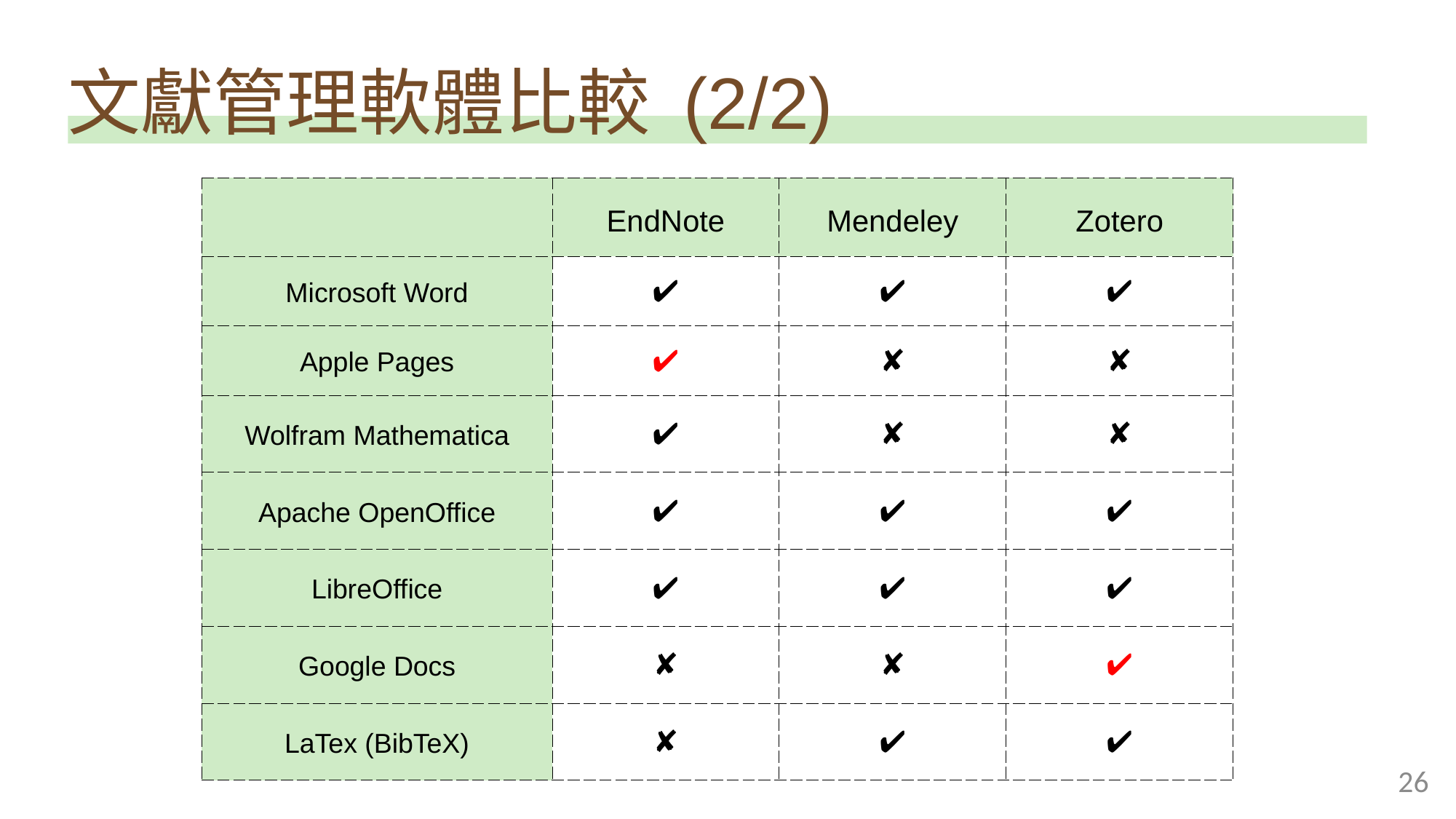

文獻管理軟體比較 (2/2)

|  | EndNote | Mendeley | Zotero |
| --- | --- | --- | --- |
| Microsoft Word | ✔ | ✔ | ✔ |
| Apple Pages | ✔ | ✘ | ✘ |
| Wolfram Mathematica | ✔ | ✘ | ✘ |
| Apache OpenOffice | ✔ | ✔ | ✔ |
| LibreOffice | ✔ | ✔ | ✔ |
| Google Docs | ✘ | ✘ | ✔ |
| LaTex (BibTeX) | ✘ | ✔ | ✔ |
26